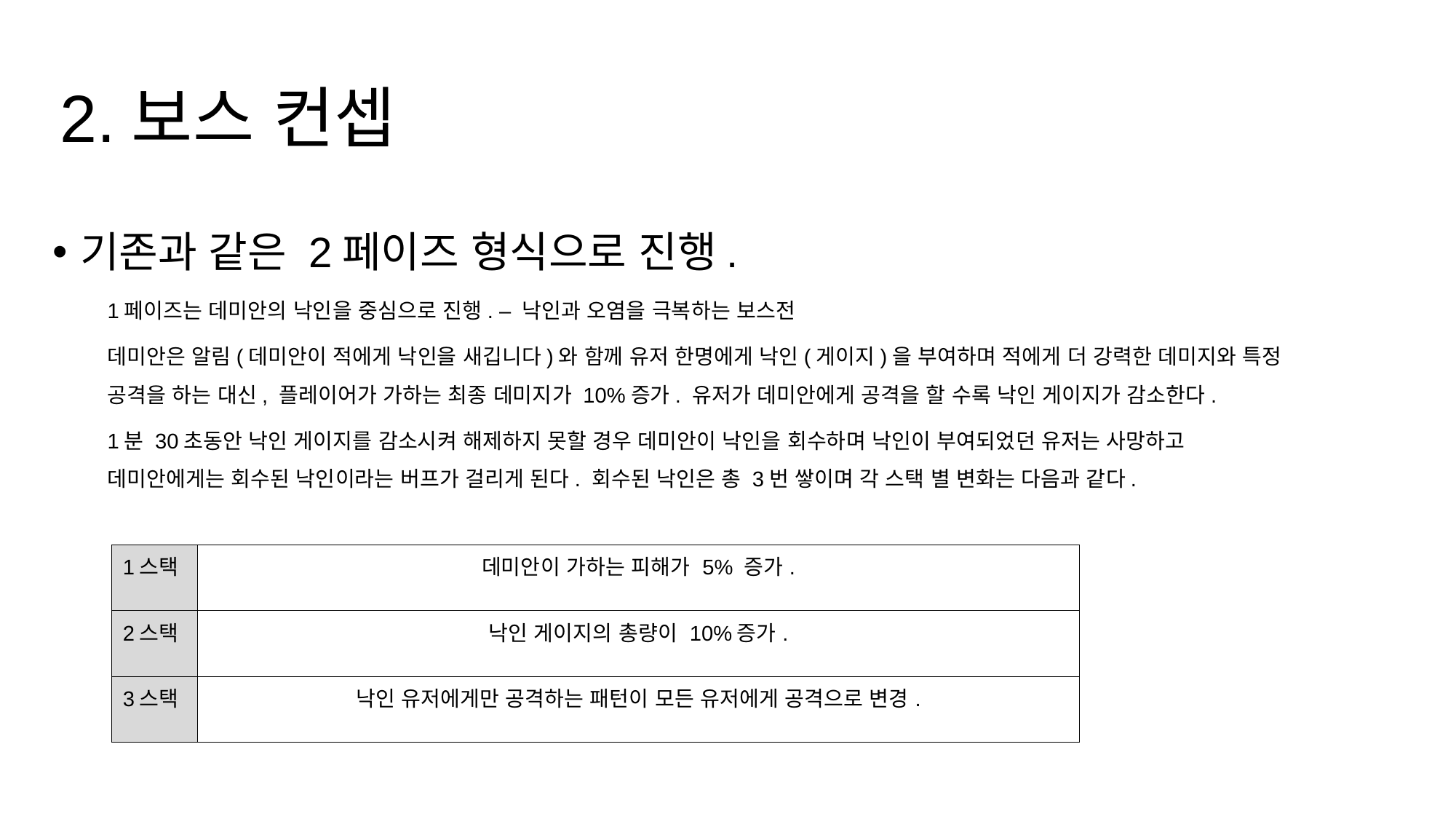

# 2.보스 컨셉
기존과 같은 2페이즈 형식으로 진행.
1페이즈는 데미안의 낙인을 중심으로 진행. – 낙인과 오염을 극복하는 보스전
데미안은 알림(데미안이 적에게 낙인을 새깁니다)와 함께 유저 한명에게 낙인(게이지)을 부여하며 적에게 더 강력한 데미지와 특정 공격을 하는 대신, 플레이어가 가하는 최종 데미지가 10%증가. 유저가 데미안에게 공격을 할 수록 낙인 게이지가 감소한다.
1분 30초동안 낙인 게이지를 감소시켜 해제하지 못할 경우 데미안이 낙인을 회수하며 낙인이 부여되었던 유저는 사망하고 데미안에게는 회수된 낙인이라는 버프가 걸리게 된다. 회수된 낙인은 총 3번 쌓이며 각 스택 별 변화는 다음과 같다.

| 1스택 | 데미안이 가하는 피해가 5% 증가. |
| --- | --- |
| 2스택 | 낙인 게이지의 총량이 10%증가. |
| 3스택 | 낙인 유저에게만 공격하는 패턴이 모든 유저에게 공격으로 변경. |